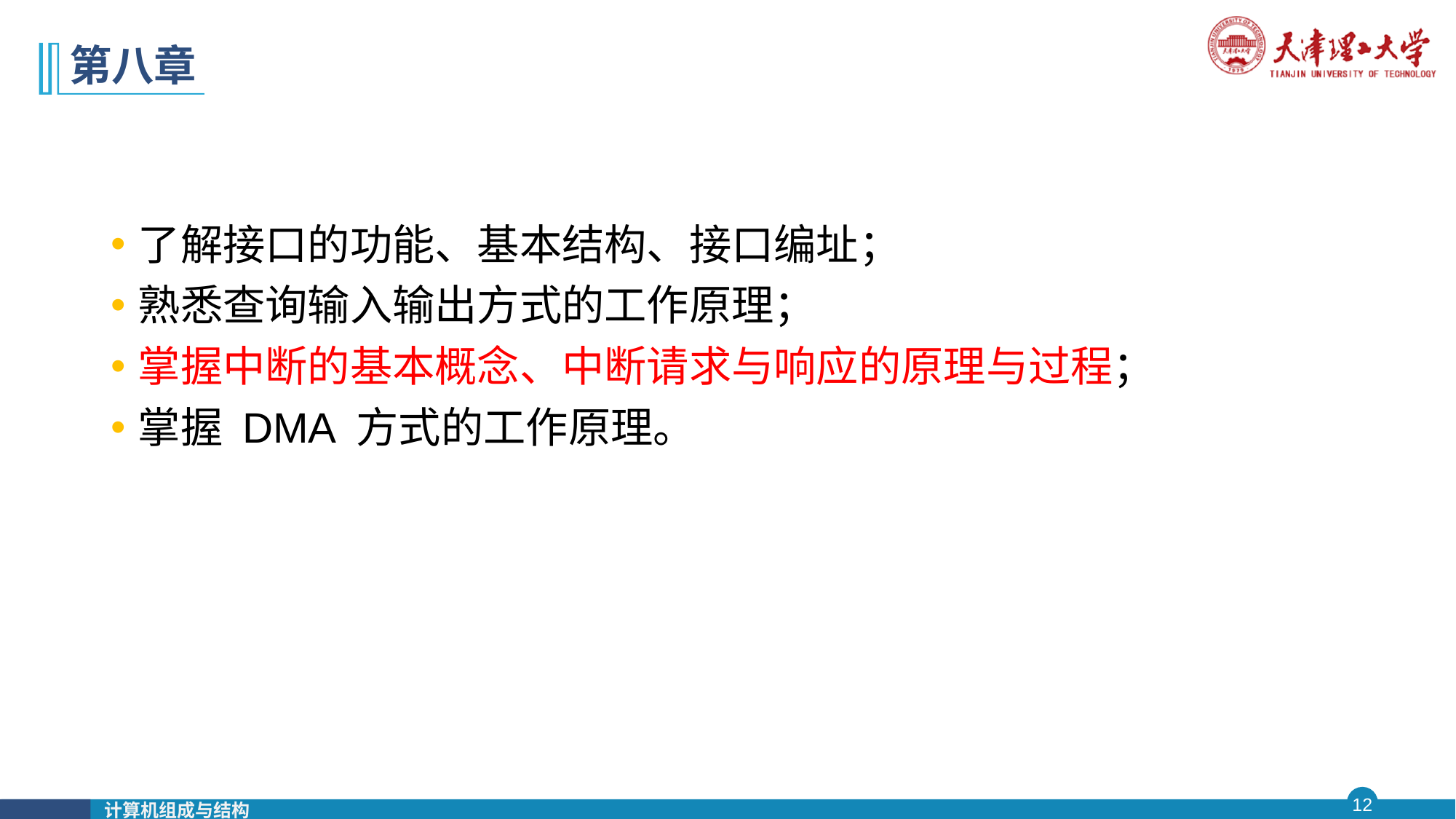

# 第八章
了解接口的功能、基本结构、接口编址；
熟悉查询输入输出方式的工作原理；
掌握中断的基本概念、中断请求与响应的原理与过程；
掌握 DMA 方式的工作原理。